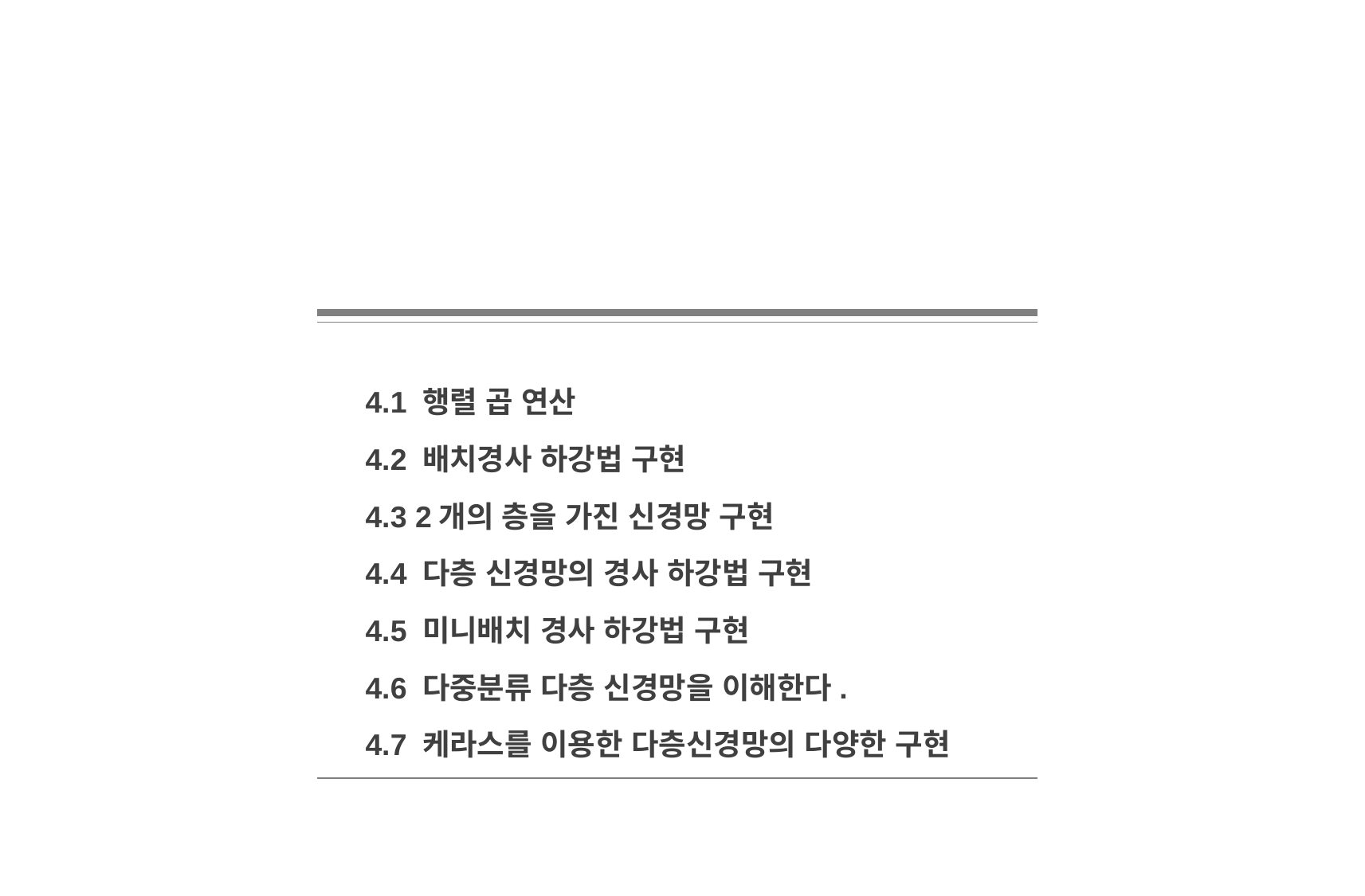

4.1 행렬 곱 연산
4.2 배치경사 하강법 구현
4.3 2개의 층을 가진 신경망 구현
4.4 다층 신경망의 경사 하강법 구현
4.5 미니배치 경사 하강법 구현
4.6 다중분류 다층 신경망을 이해한다.
4.7 케라스를 이용한 다층신경망의 다양한 구현